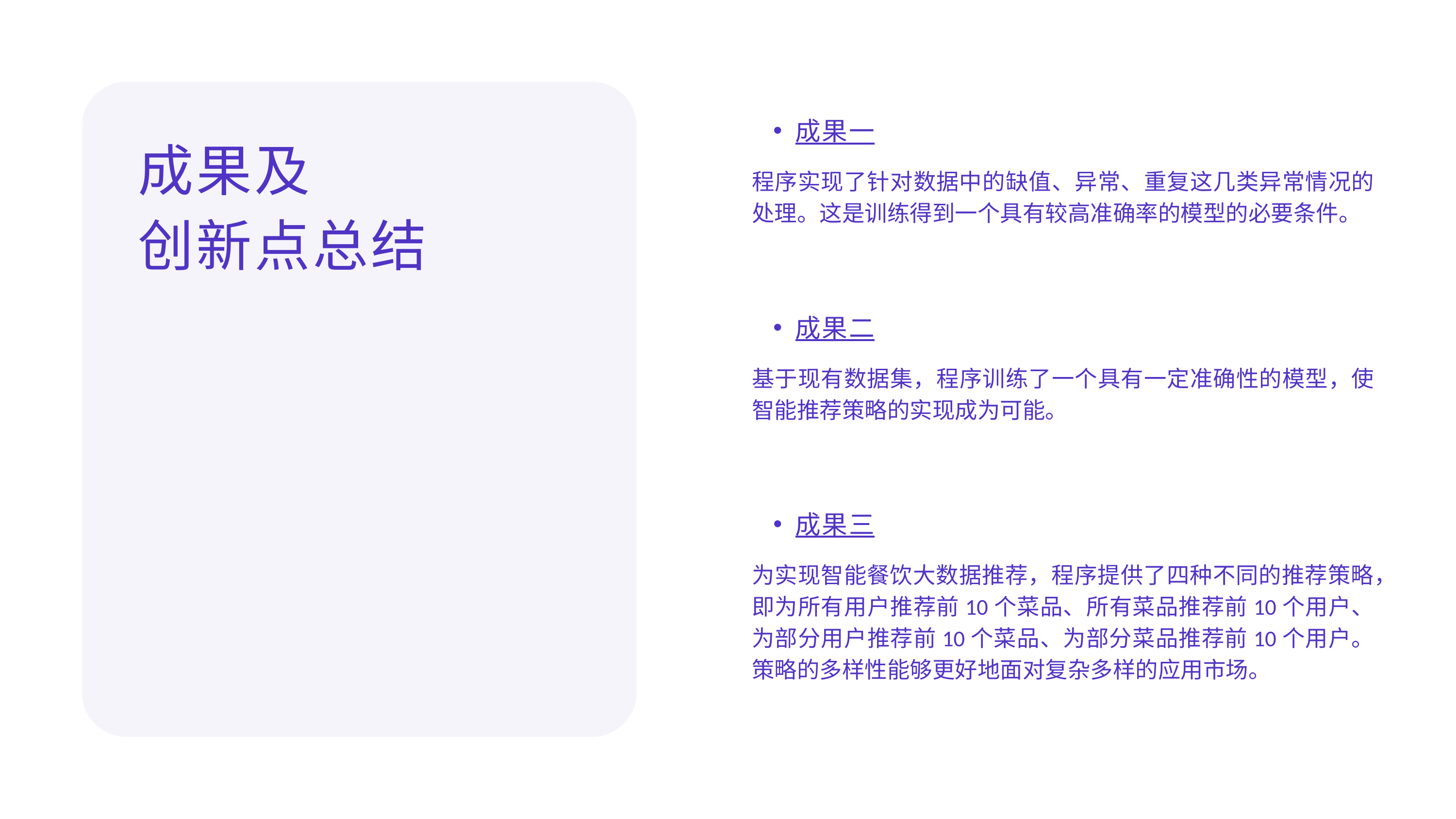

成果一
程序实现了针对数据中的缺值、异常、重复这几类异常情况的处理。这是训练得到一个具有较高准确率的模型的必要条件。
成果二
基于现有数据集，程序训练了一个具有一定准确性的模型，使智能推荐策略的实现成为可能。
成果三
为实现智能餐饮大数据推荐，程序提供了四种不同的推荐策略，即为所有用户推荐前10个菜品、所有菜品推荐前10个用户、为部分用户推荐前10个菜品、为部分菜品推荐前10个用户。策略的多样性能够更好地面对复杂多样的应用市场。
成果及
创新点总结